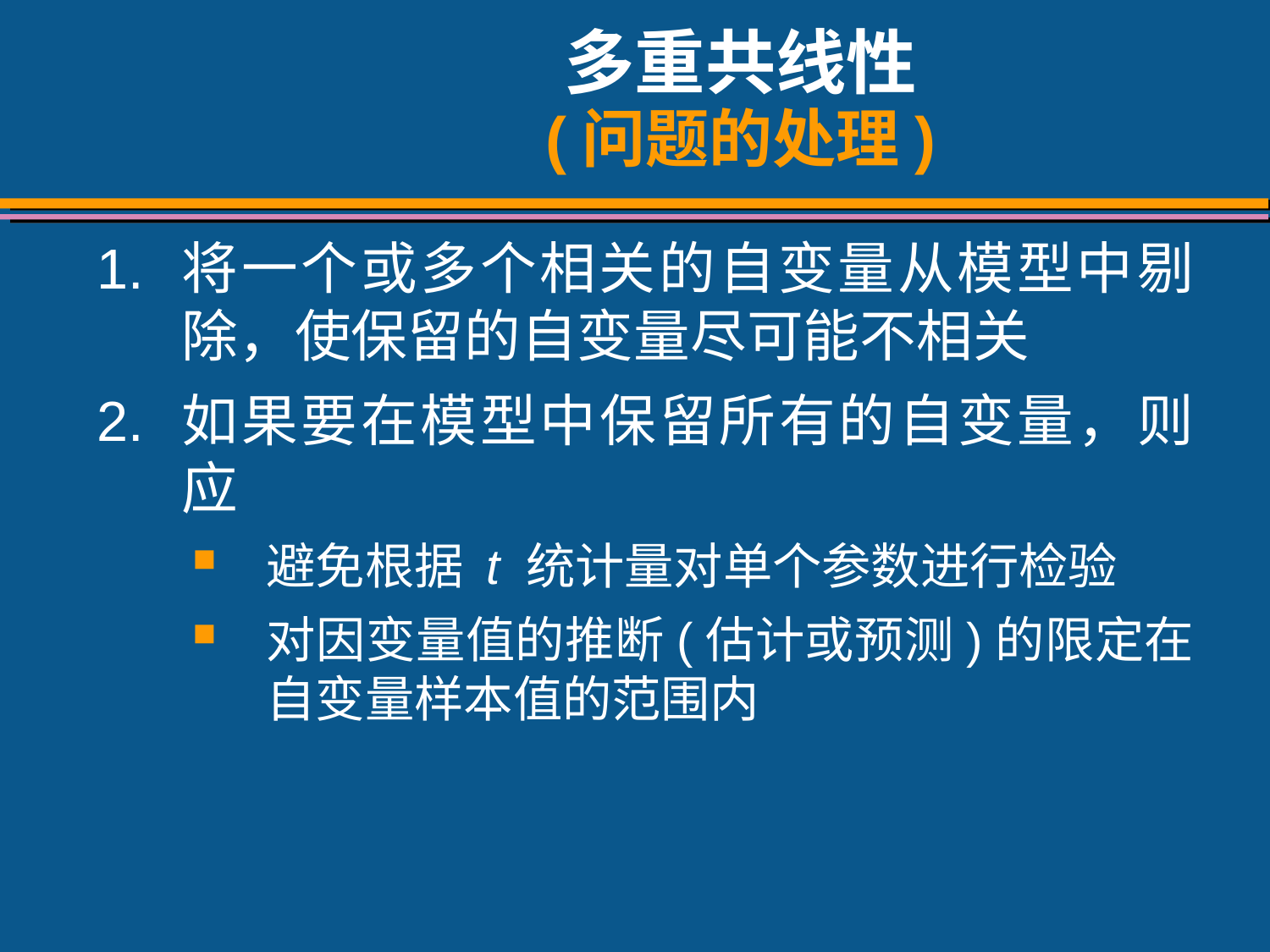

# 多重共线性 (问题的处理)
将一个或多个相关的自变量从模型中剔除，使保留的自变量尽可能不相关
如果要在模型中保留所有的自变量，则应
避免根据 t 统计量对单个参数进行检验
对因变量值的推断(估计或预测)的限定在自变量样本值的范围内